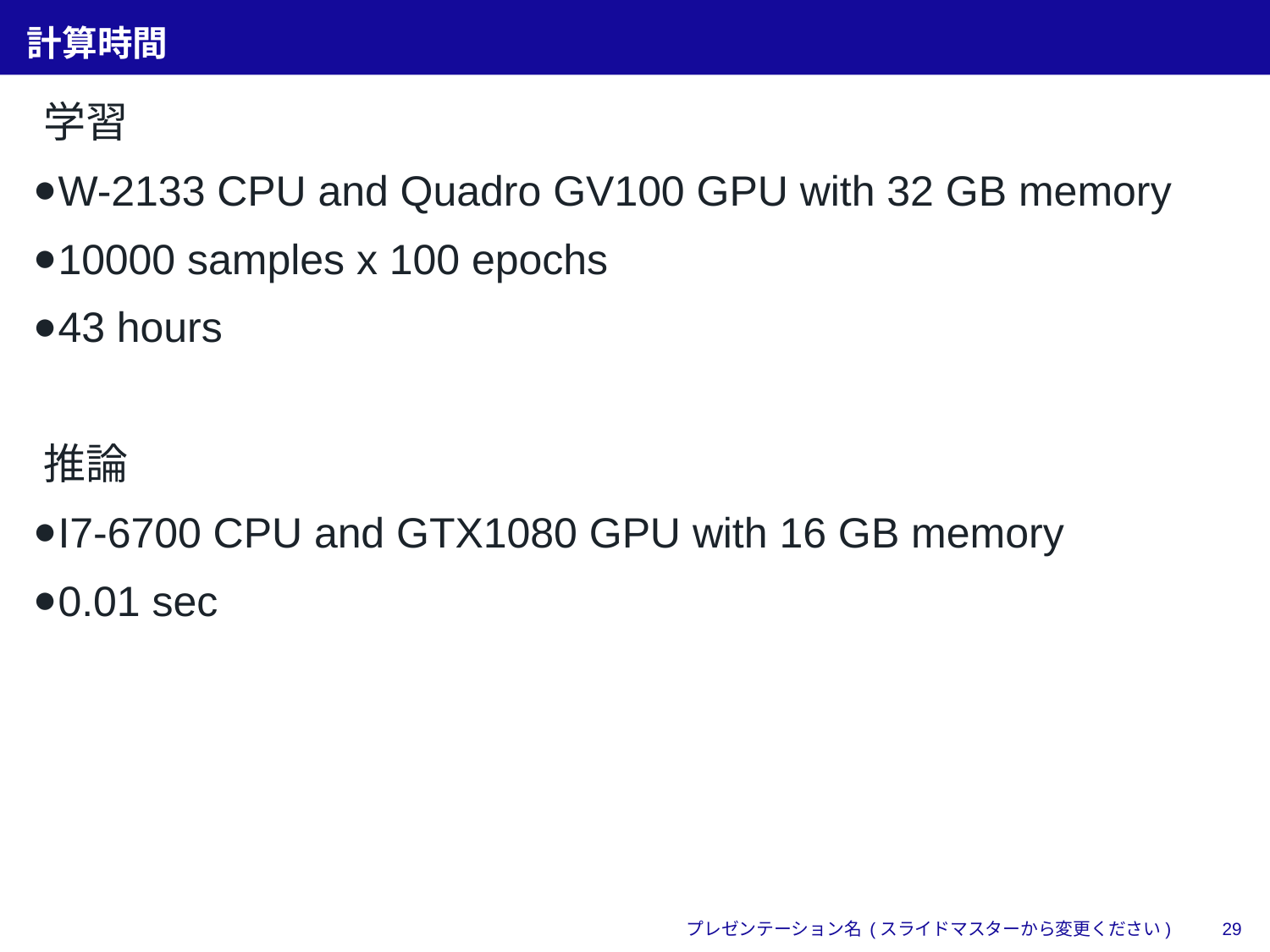

# 計算時間
学習
W-2133 CPU and Quadro GV100 GPU with 32 GB memory
10000 samples x 100 epochs
43 hours

推論
I7-6700 CPU and GTX1080 GPU with 16 GB memory
0.01 sec